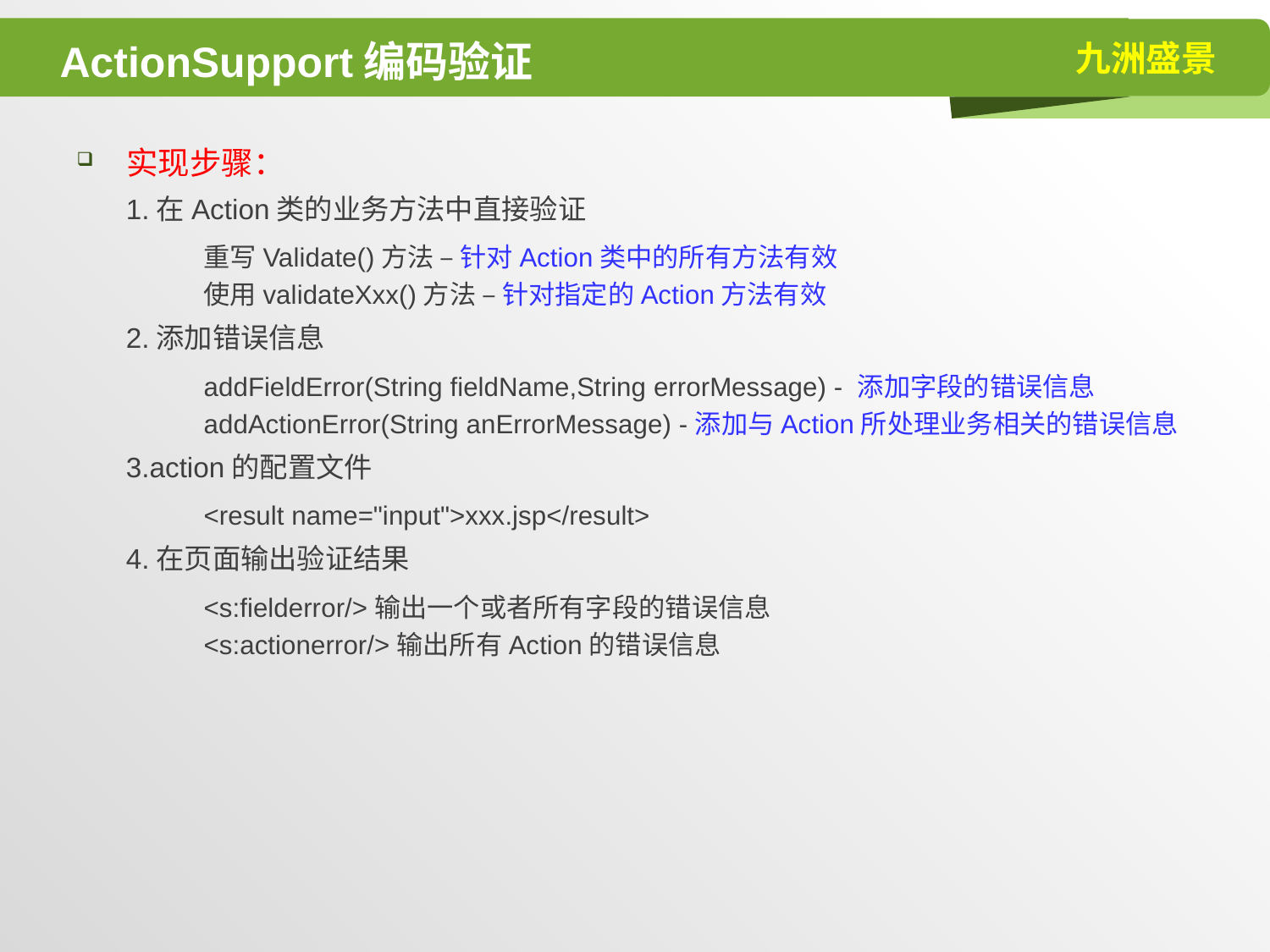

# ActionSupport编码验证
实现步骤：
1.在Action类的业务方法中直接验证
重写Validate()方法 – 针对Action类中的所有方法有效
使用validateXxx()方法 – 针对指定的Action方法有效
2.添加错误信息
addFieldError(String fieldName,String errorMessage) - 添加字段的错误信息
addActionError(String anErrorMessage) -添加与Action所处理业务相关的错误信息
3.action的配置文件
<result name="input">xxx.jsp</result>
4.在页面输出验证结果
<s:fielderror/>输出一个或者所有字段的错误信息
<s:actionerror/>输出所有Action的错误信息